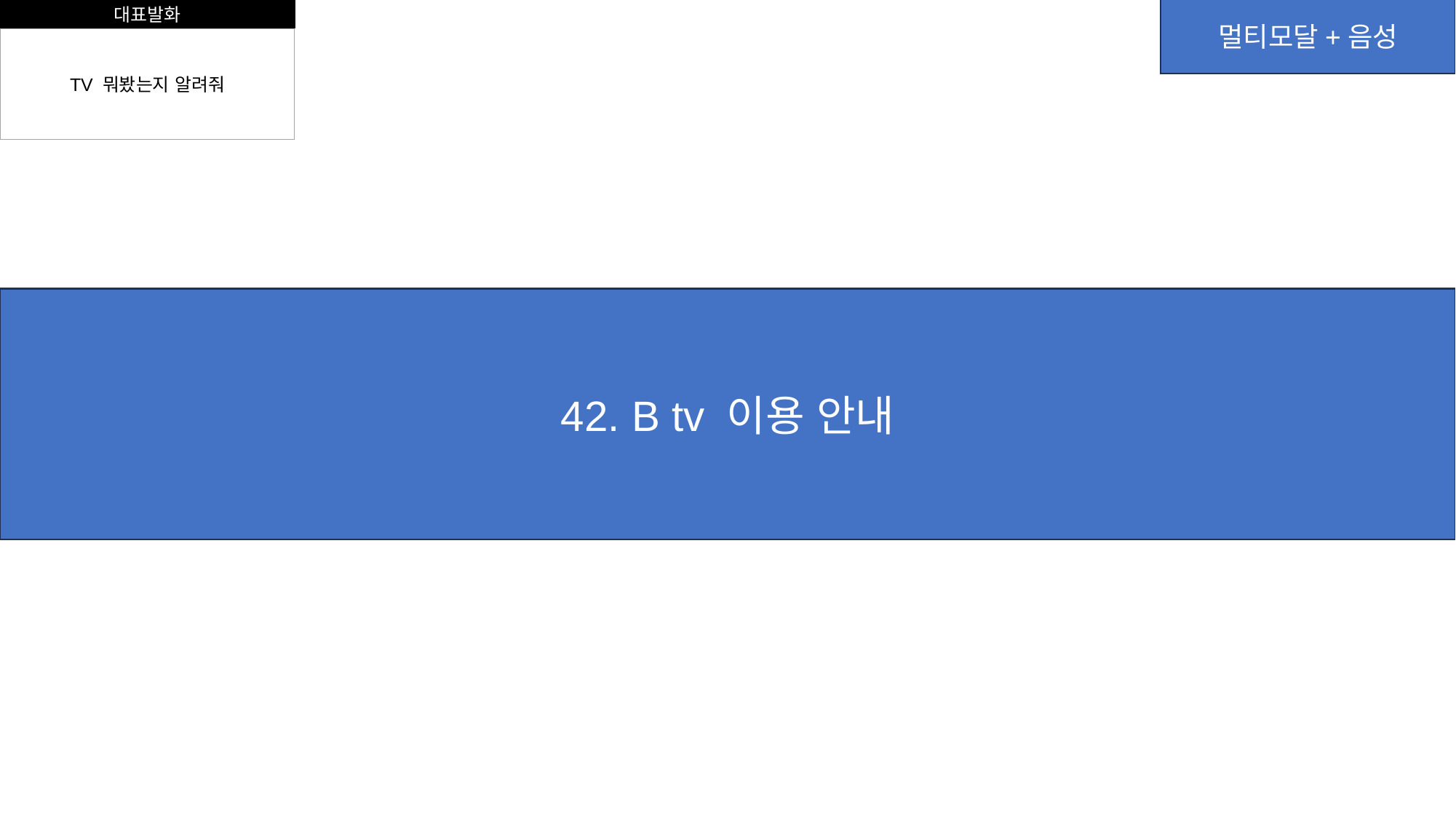

대표발화
멀티모달+음성
TV 뭐봤는지 알려줘
42. B tv 이용 안내